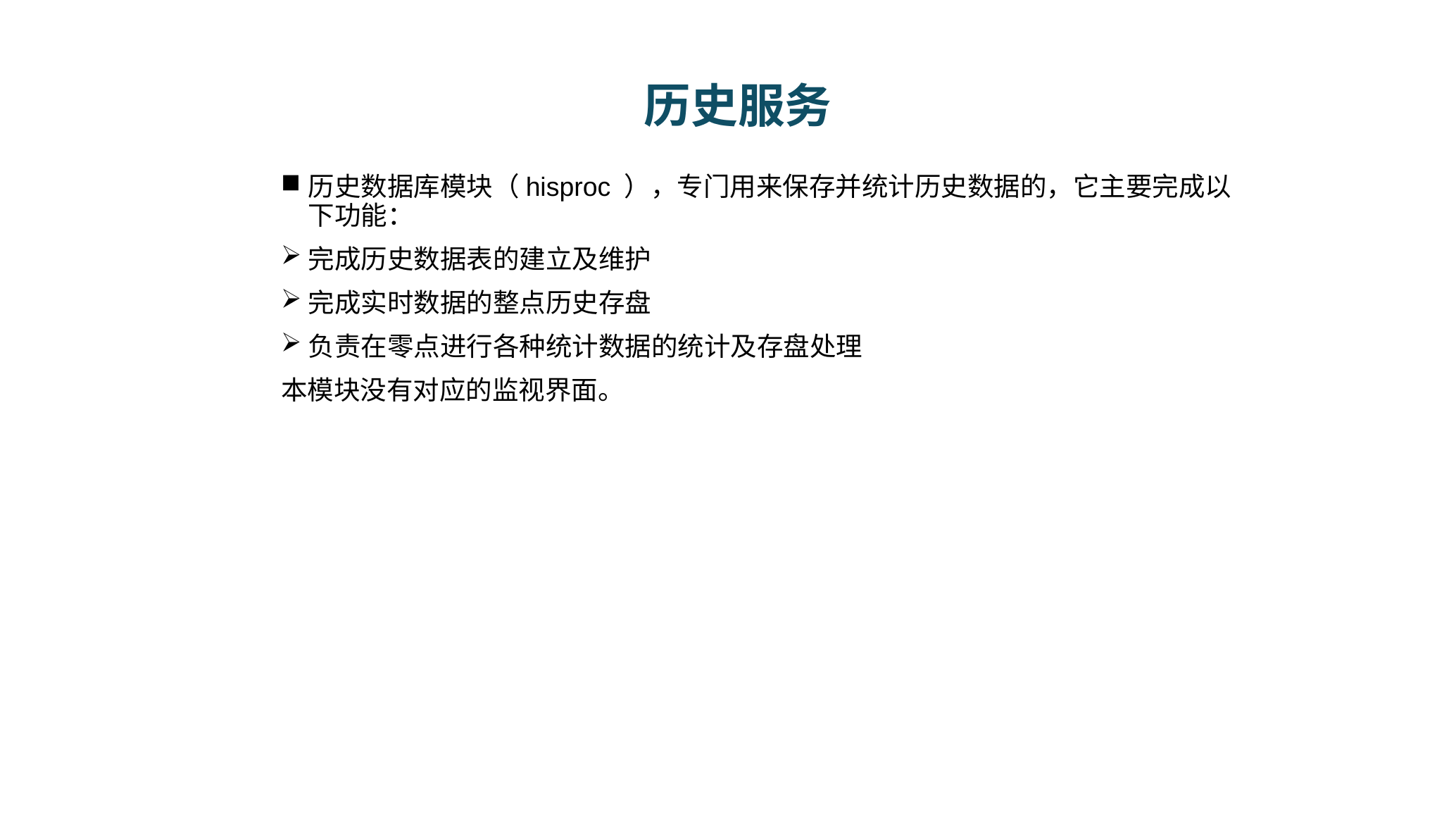

# 历史服务
历史数据库模块（hisproc ），专门用来保存并统计历史数据的，它主要完成以下功能：
完成历史数据表的建立及维护
完成实时数据的整点历史存盘
负责在零点进行各种统计数据的统计及存盘处理
本模块没有对应的监视界面。